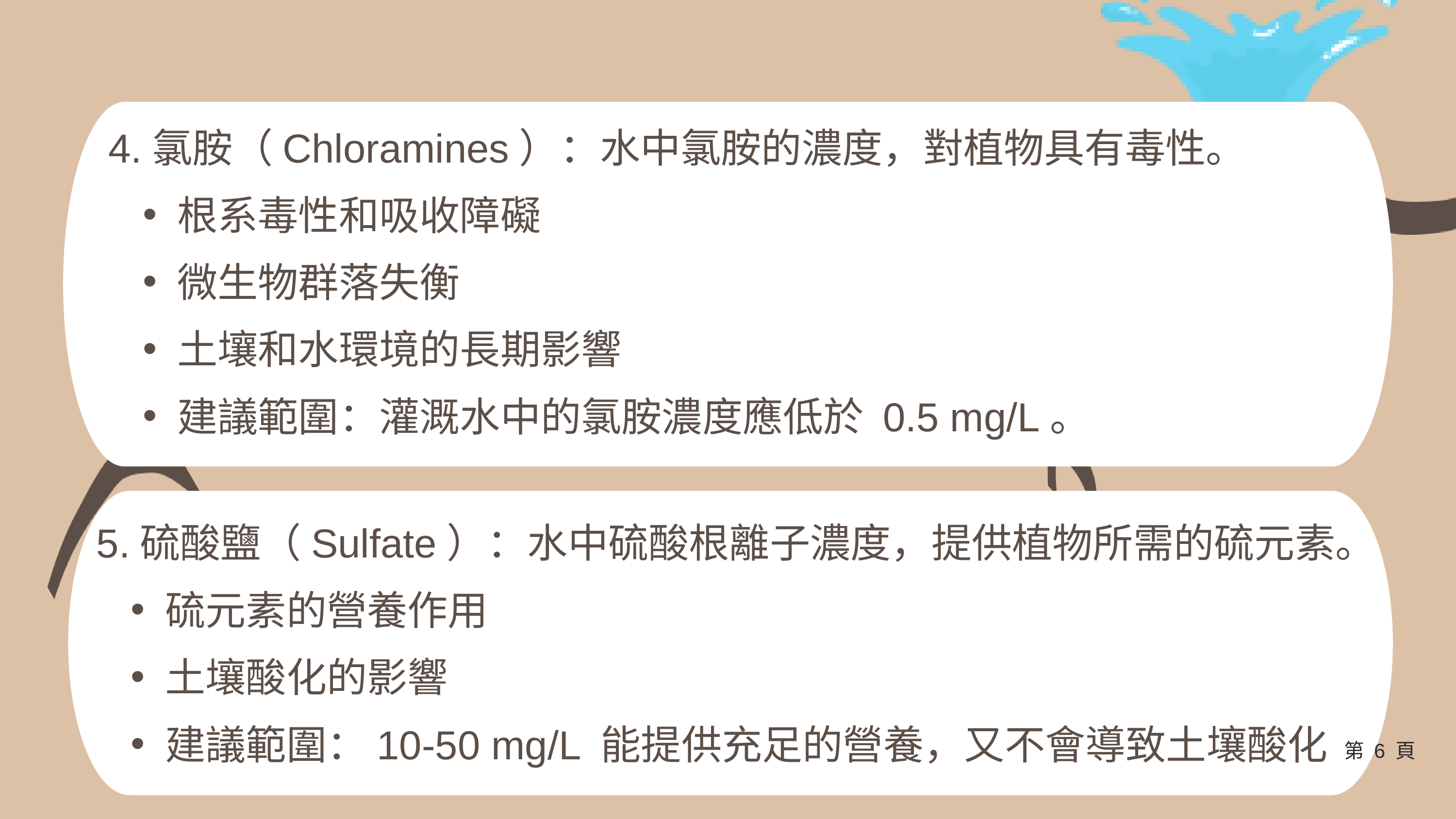

4.氯胺（Chloramines）：水中氯胺的濃度，對植物具有毒性。
根系毒性和吸收障礙
微生物群落失衡
土壤和水環境的長期影響
建議範圍：灌溉水中的氯胺濃度應低於 0.5 mg/L。

5.硫酸鹽（Sulfate）：水中硫酸根離子濃度，提供植物所需的硫元素。
硫元素的營養作用
土壤酸化的影響
建議範圍：10-50 mg/L 能提供充足的營養，又不會導致土壤酸化

第 6 頁